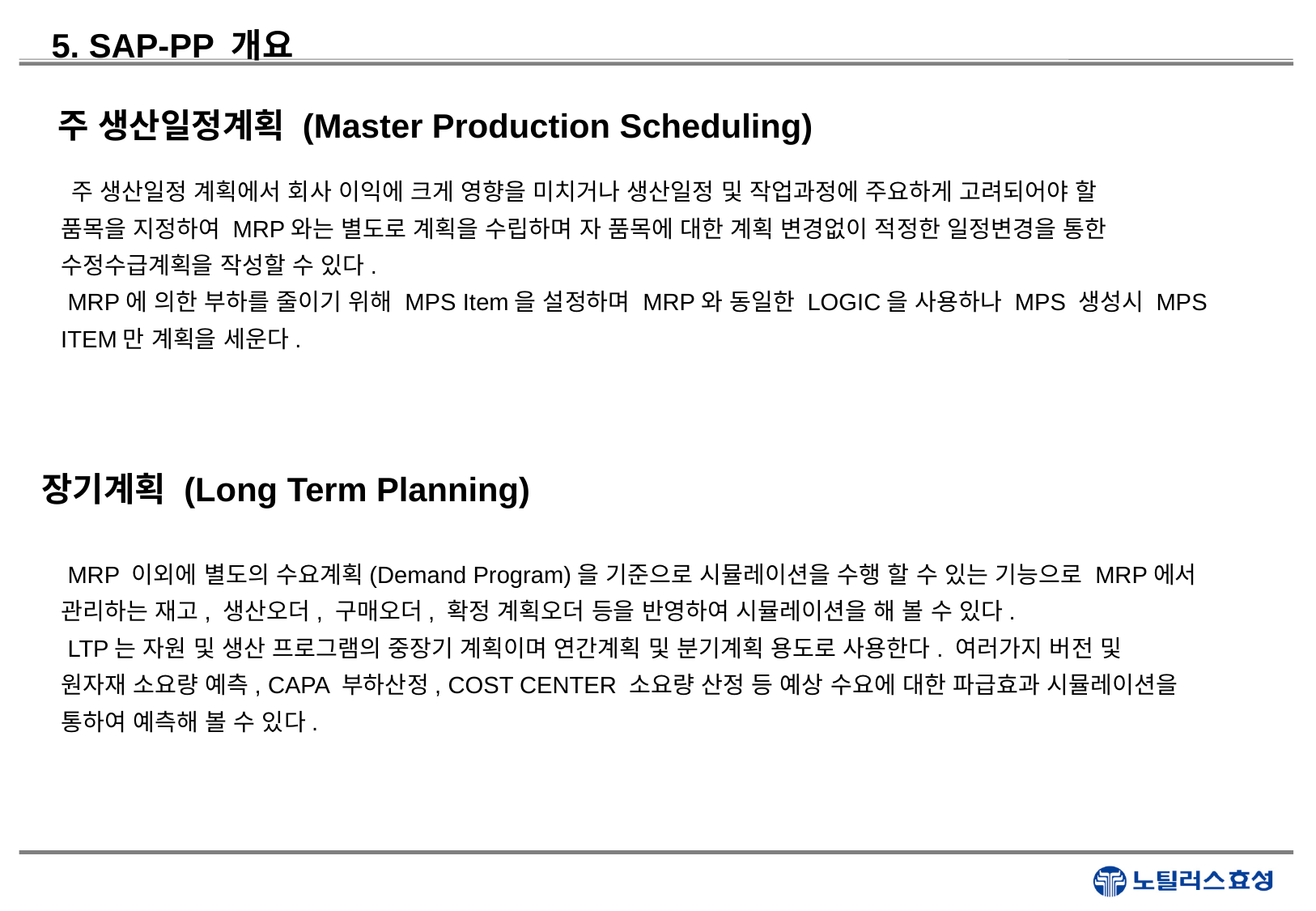

16
5. SAP-PP 개요
 주 생산일정계획 (Master Production Scheduling)
 주 생산일정 계획에서 회사 이익에 크게 영향을 미치거나 생산일정 및 작업과정에 주요하게 고려되어야 할
품목을 지정하여 MRP와는 별도로 계획을 수립하며 자 품목에 대한 계획 변경없이 적정한 일정변경을 통한
수정수급계획을 작성할 수 있다.
 MRP에 의한 부하를 줄이기 위해 MPS Item을 설정하며 MRP와 동일한 LOGIC을 사용하나 MPS 생성시 MPS
ITEM만 계획을 세운다.
장기계획 (Long Term Planning)
 MRP 이외에 별도의 수요계획(Demand Program)을 기준으로 시뮬레이션을 수행 할 수 있는 기능으로 MRP에서
관리하는 재고, 생산오더, 구매오더, 확정 계획오더 등을 반영하여 시뮬레이션을 해 볼 수 있다.
 LTP는 자원 및 생산 프로그램의 중장기 계획이며 연간계획 및 분기계획 용도로 사용한다. 여러가지 버전 및
원자재 소요량 예측, CAPA 부하산정, COST CENTER 소요량 산정 등 예상 수요에 대한 파급효과 시뮬레이션을
통하여 예측해 볼 수 있다.